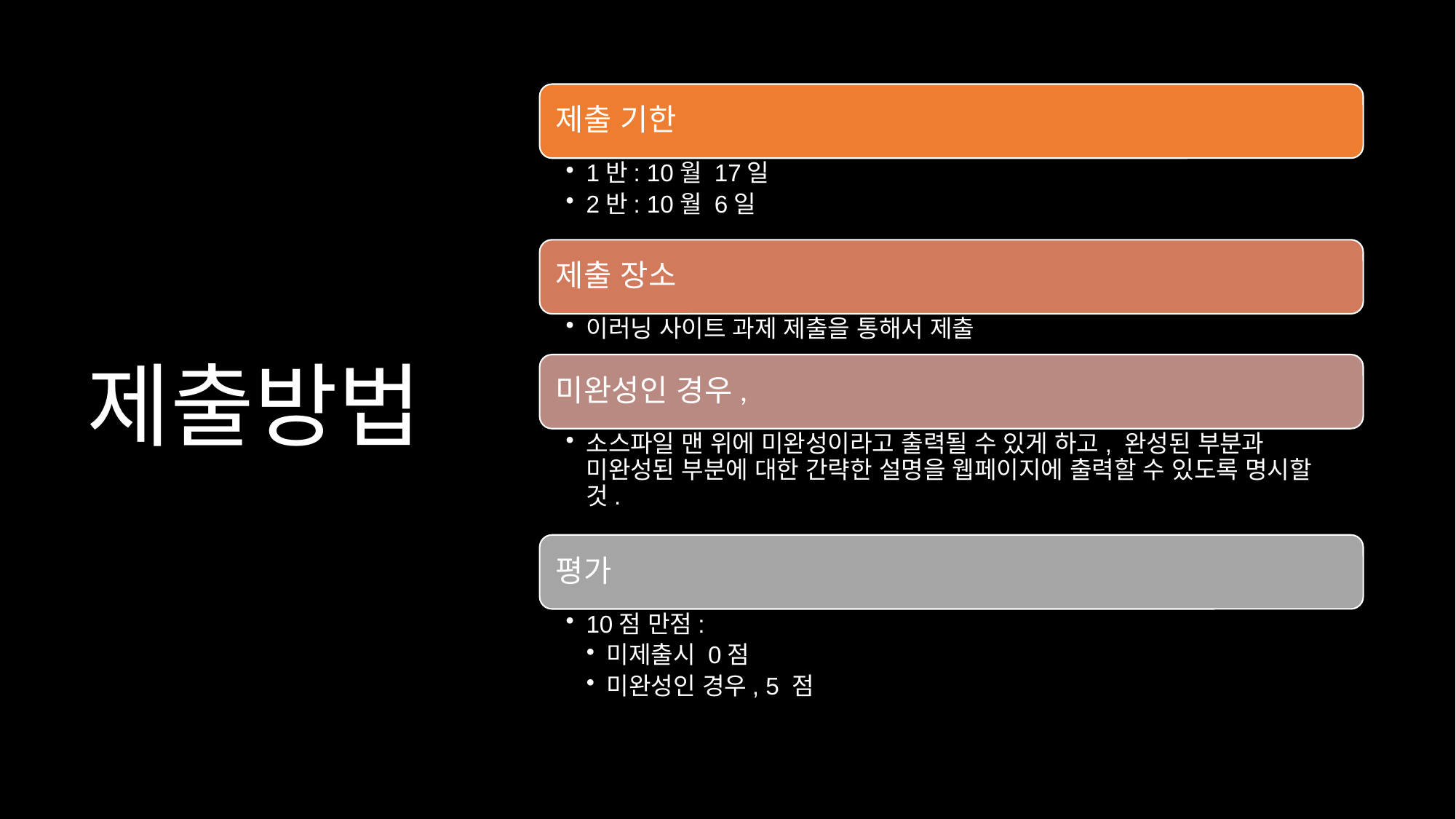

제출 기한
1반: 10월 17일
2반: 10월 6일
제출 장소
이러닝 사이트 과제 제출을 통해서 제출
미완성인 경우,
소스파일 맨 위에 미완성이라고 출력될 수 있게 하고, 완성된 부분과 미완성된 부분에 대한 간략한 설명을 웹페이지에 출력할 수 있도록 명시할 것.
평가
10점 만점:
미제출시 0점
미완성인 경우, 5 점
# 제출방법